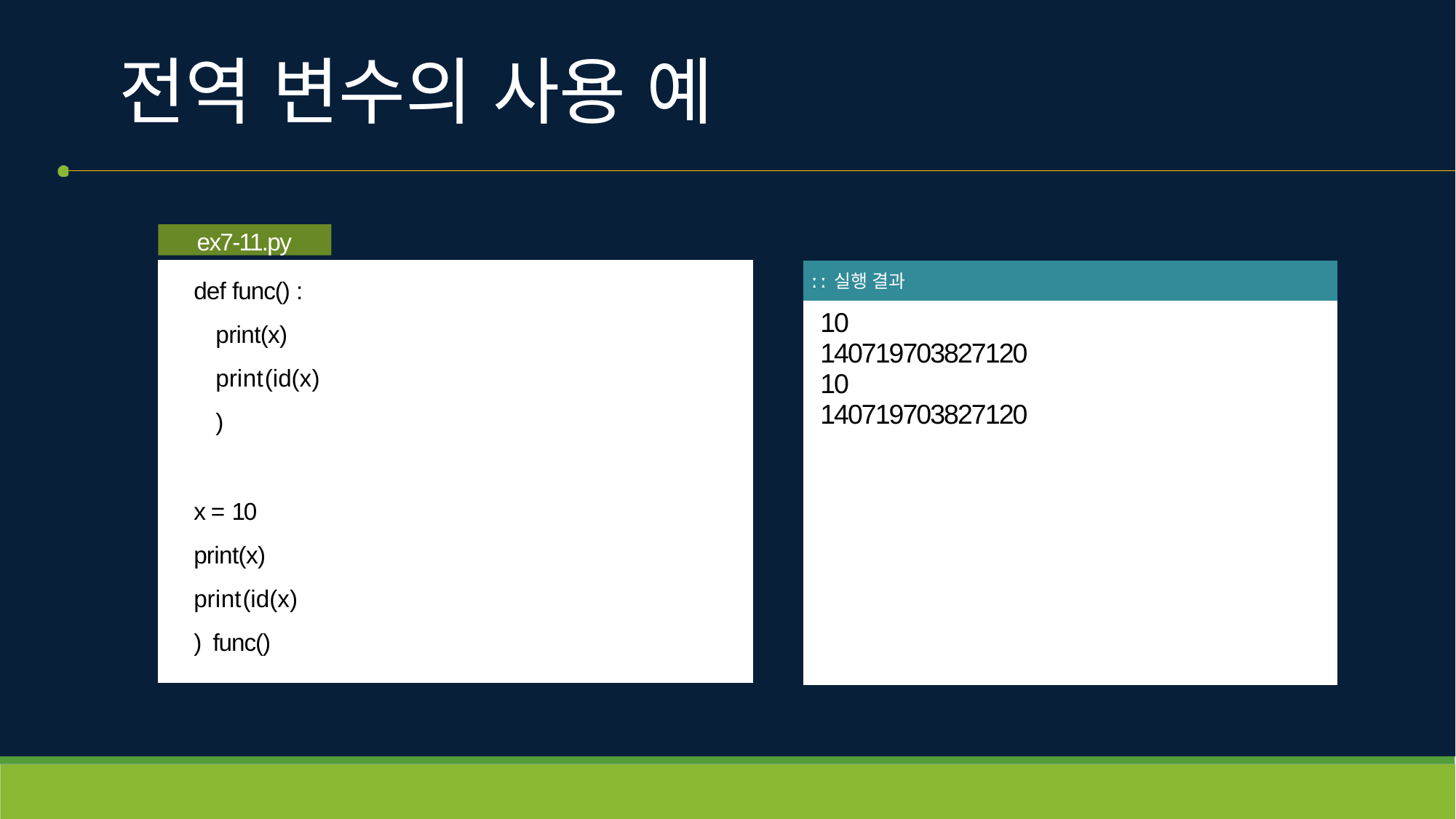

# 전역 변수의 사용 예

ex7-11.py
def func() :  print(x)  print(id(x))

x = 10
print(x)  print(id(x))  func()

| ː ː 실행 결과 |
| --- |
| 10 140719703827120 10 140719703827120 |